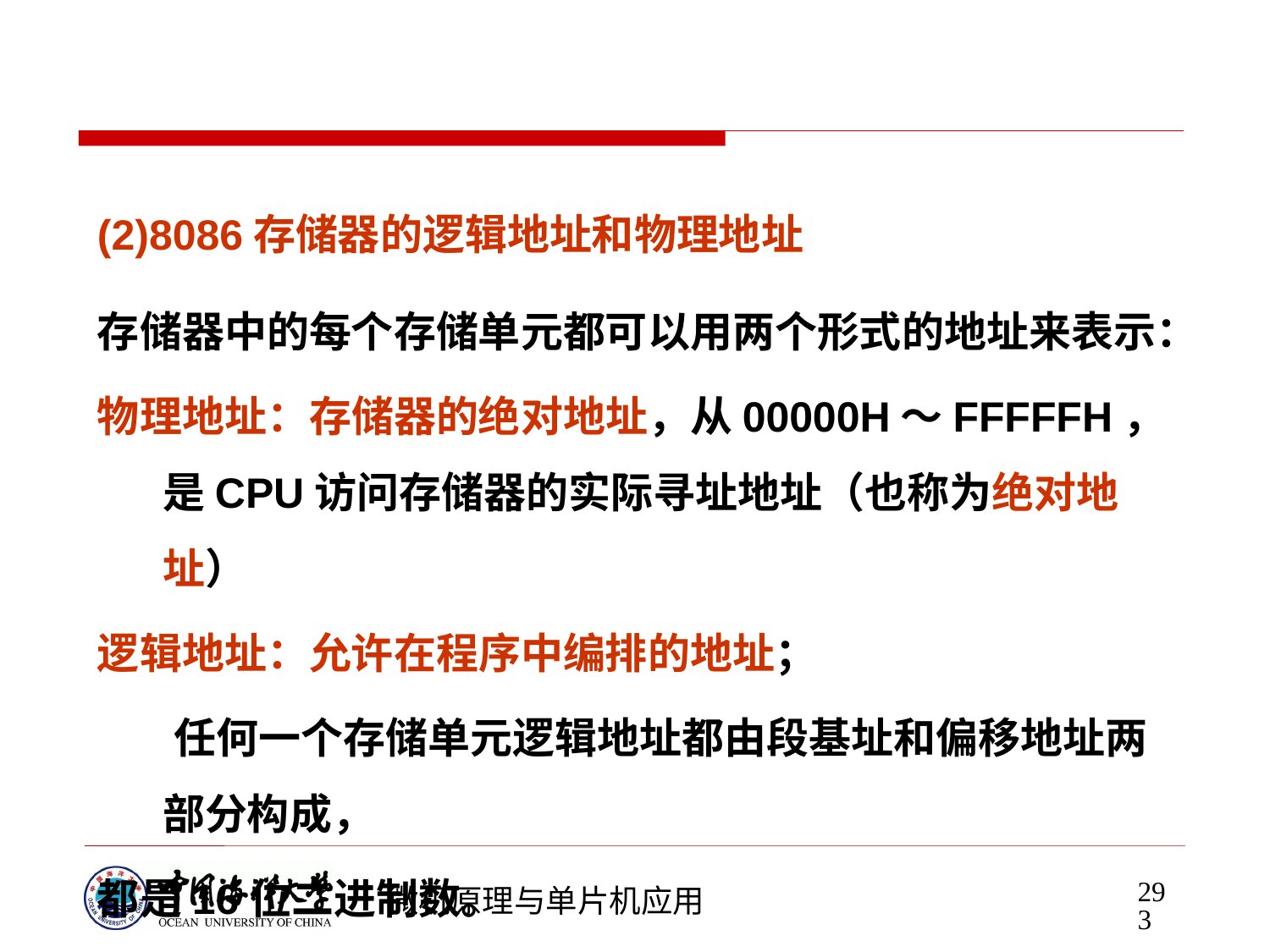

#
(2)8086存储器的逻辑地址和物理地址
存储器中的每个存储单元都可以用两个形式的地址来表示：
物理地址：存储器的绝对地址，从00000H～FFFFFH，是CPU访问存储器的实际寻址地址（也称为绝对地址）
逻辑地址：允许在程序中编排的地址；
       任何一个存储单元逻辑地址都由段基址和偏移地址两部分构成，
都是16位二进制数。
      段基址（段地址）——由CS，DS，SS，ES决定
      段内偏移量（段内有效地址EA）——（该单元相对于段基址的距离）
293